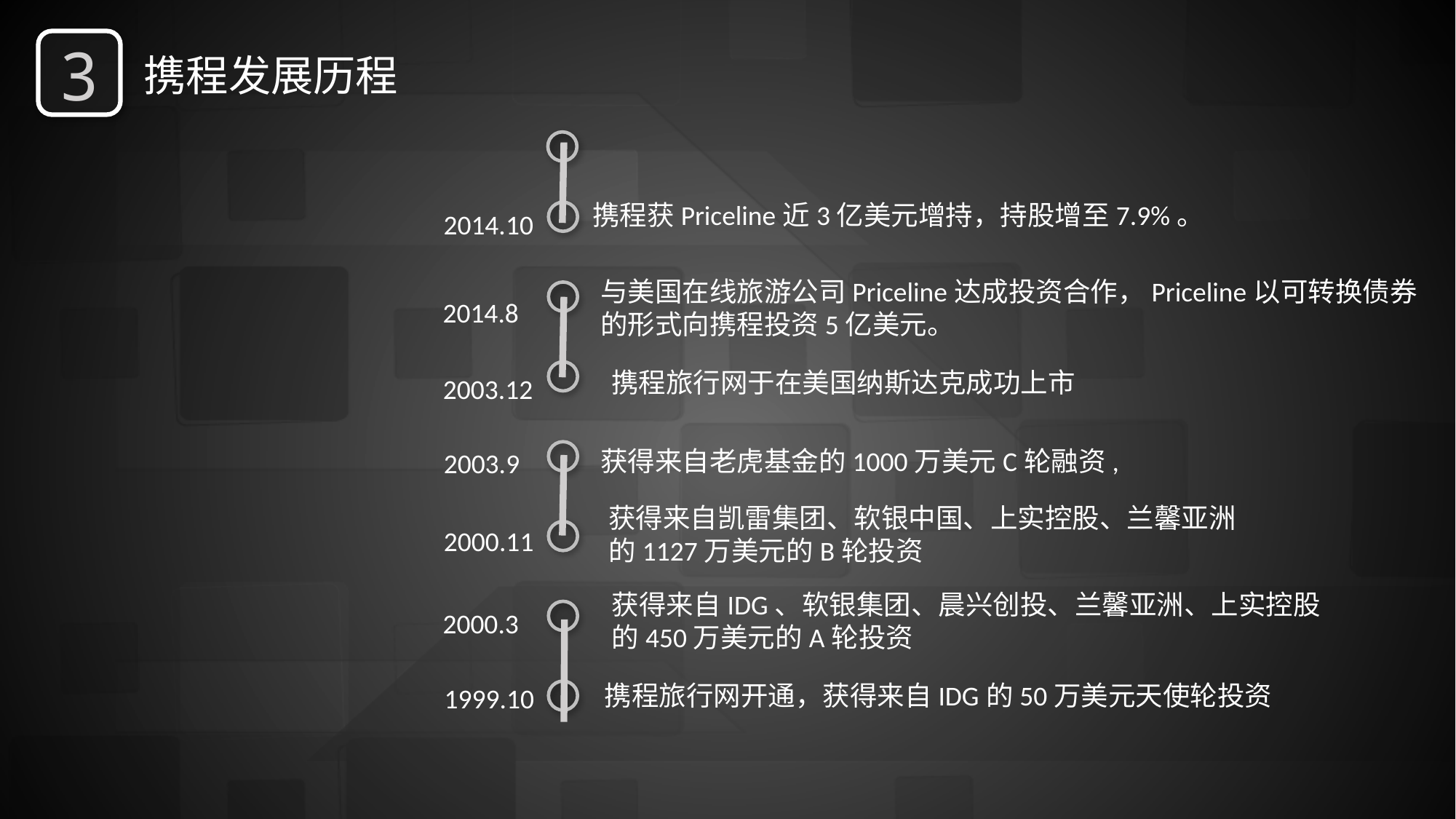

3

携程发展历程

携程获Priceline近3亿美元增持，持股增至7.9%。
2014.10
与美国在线旅游公司Priceline达成投资合作，Priceline以可转换债券
的形式向携程投资5亿美元。
2014.8
携程旅行网于在美国纳斯达克成功上市
2003.12
获得来自老虎基金的1000万美元C轮融资,
2003.9
获得来自凯雷集团、软银中国、上实控股、兰馨亚洲
的1127万美元的B轮投资
2000.11
获得来自IDG、软银集团、晨兴创投、兰馨亚洲、上实控股
的450万美元的A轮投资
2000.3
携程旅行网开通，获得来自IDG的50万美元天使轮投资
1999.10